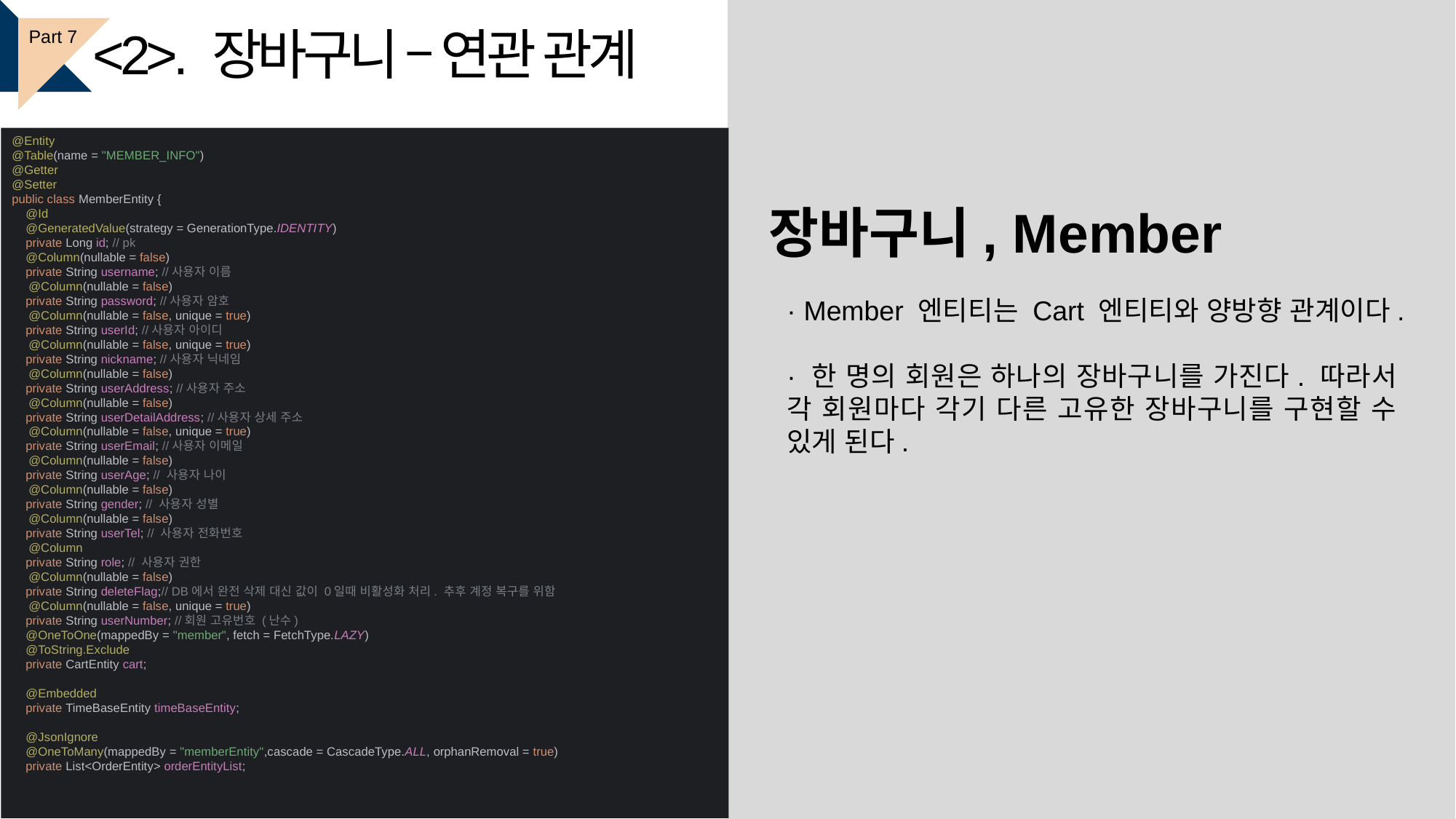

<2>. 장바구니 – 연관 관계

Part 7
@Entity
@Table(name = "MEMBER_INFO")
@Getter
@Setter
public class MemberEntity {
    @Id
    @GeneratedValue(strategy = GenerationType.IDENTITY)
    private Long id; // pk
    @Column(nullable = false)
    private String username; //사용자 이름
    @Column(nullable = false)
    private String password; //사용자 암호
    @Column(nullable = false, unique = true)
    private String userId; //사용자 아이디
    @Column(nullable = false, unique = true)
    private String nickname; //사용자 닉네임
    @Column(nullable = false)
    private String userAddress; //사용자 주소
    @Column(nullable = false)
    private String userDetailAddress; //사용자 상세 주소
    @Column(nullable = false, unique = true)
    private String userEmail; //사용자 이메일
    @Column(nullable = false)
    private String userAge; // 사용자 나이
    @Column(nullable = false)
    private String gender; // 사용자 성별
    @Column(nullable = false)
    private String userTel; // 사용자 전화번호
    @Column
    private String role; // 사용자 권한
    @Column(nullable = false)
    private String deleteFlag;// DB에서 완전 삭제 대신 값이 0일때 비활성화 처리. 추후 계정 복구를 위함
    @Column(nullable = false, unique = true)
    private String userNumber; //회원 고유번호 (난수)
    @OneToOne(mappedBy = "member", fetch = FetchType.LAZY)
    @ToString.Exclude
    private CartEntity cart;
    @Embedded
    private TimeBaseEntity timeBaseEntity;
    @JsonIgnore
    @OneToMany(mappedBy = "memberEntity",cascade = CascadeType.ALL, orphanRemoval = true)
    private List<OrderEntity> orderEntityList;
장바구니, Member
· Member 엔티티는 Cart 엔티티와 양방향 관계이다.

· 한 명의 회원은 하나의 장바구니를 가진다. 따라서 각 회원마다 각기 다른 고유한 장바구니를 구현할 수 있게 된다.